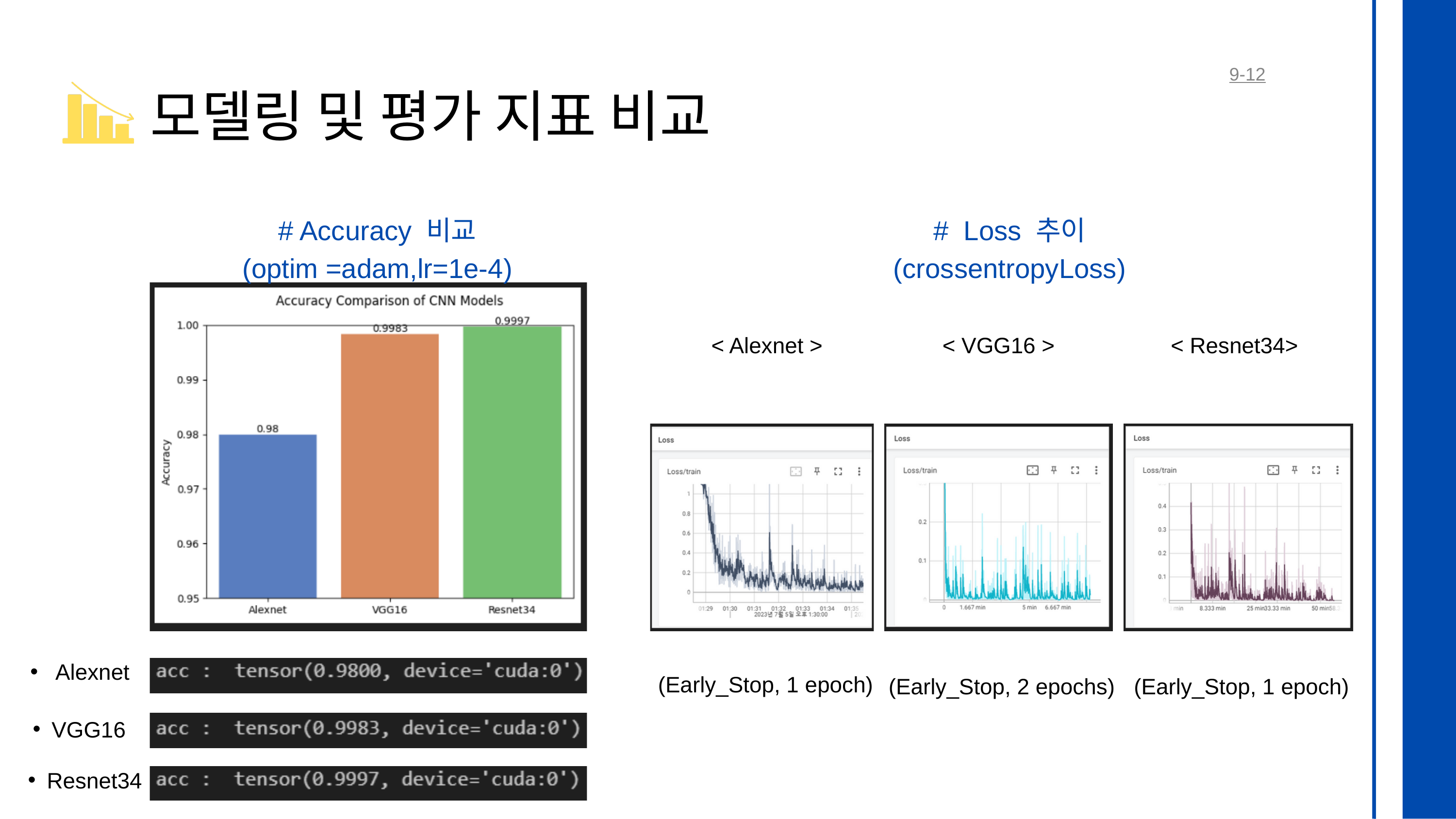

9-12
모델링 및 평가 지표 비교

# Accuracy 비교
(optim =adam,lr=1e-4)
#  Loss 추이
(crossentropyLoss)

< Alexnet >

< VGG16 >

< Resnet34>

 Alexnet

(Early_Stop, 1 epoch)
(Early_Stop, 2 epochs)
(Early_Stop, 1 epoch)
VGG16

Resnet34